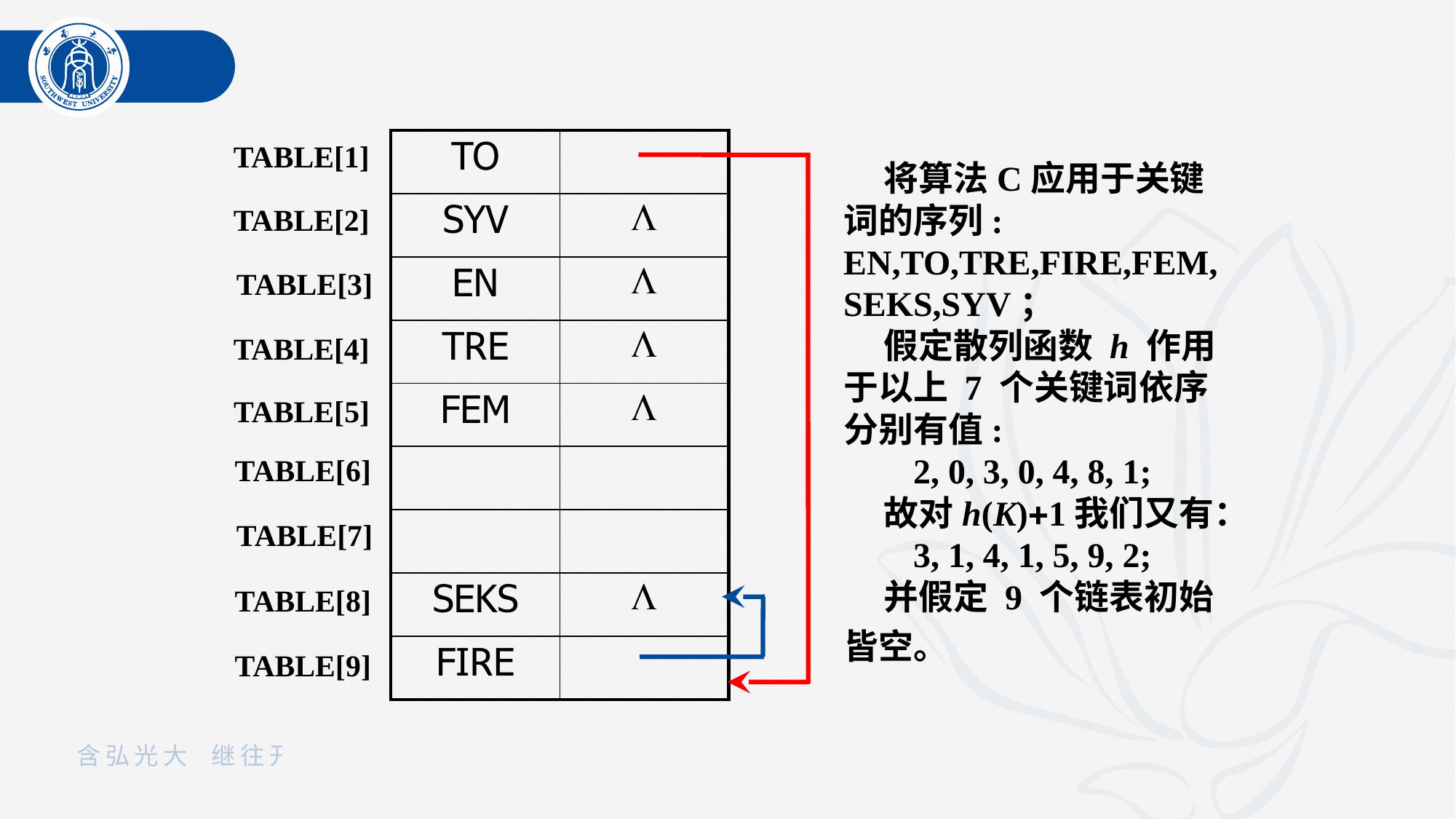

| TO |  |
| --- | --- |
| SYV | Λ |
| EN | Λ |
| TRE | Λ |
| FEM | Λ |
|  |  |
|  |  |
| SEKS | Λ |
| FIRE |  |
TABLE[1]

TABLE[2]
TABLE[3]
TABLE[4]
TABLE[5]
TABLE[6]
TABLE[7]
TABLE[8]

TABLE[9]
    将算法C应用于关键词的序列: EN,TO,TRE,FIRE,FEM,SEKS,SYV；
    假定散列函数 h 作用于以上 7 个关键词依序分别有值:
        2, 0, 3, 0, 4, 8, 1;
    故对h(K)+1我们又有：
        3, 1, 4, 1, 5, 9, 2;
    并假定 9 个链表初始皆空。